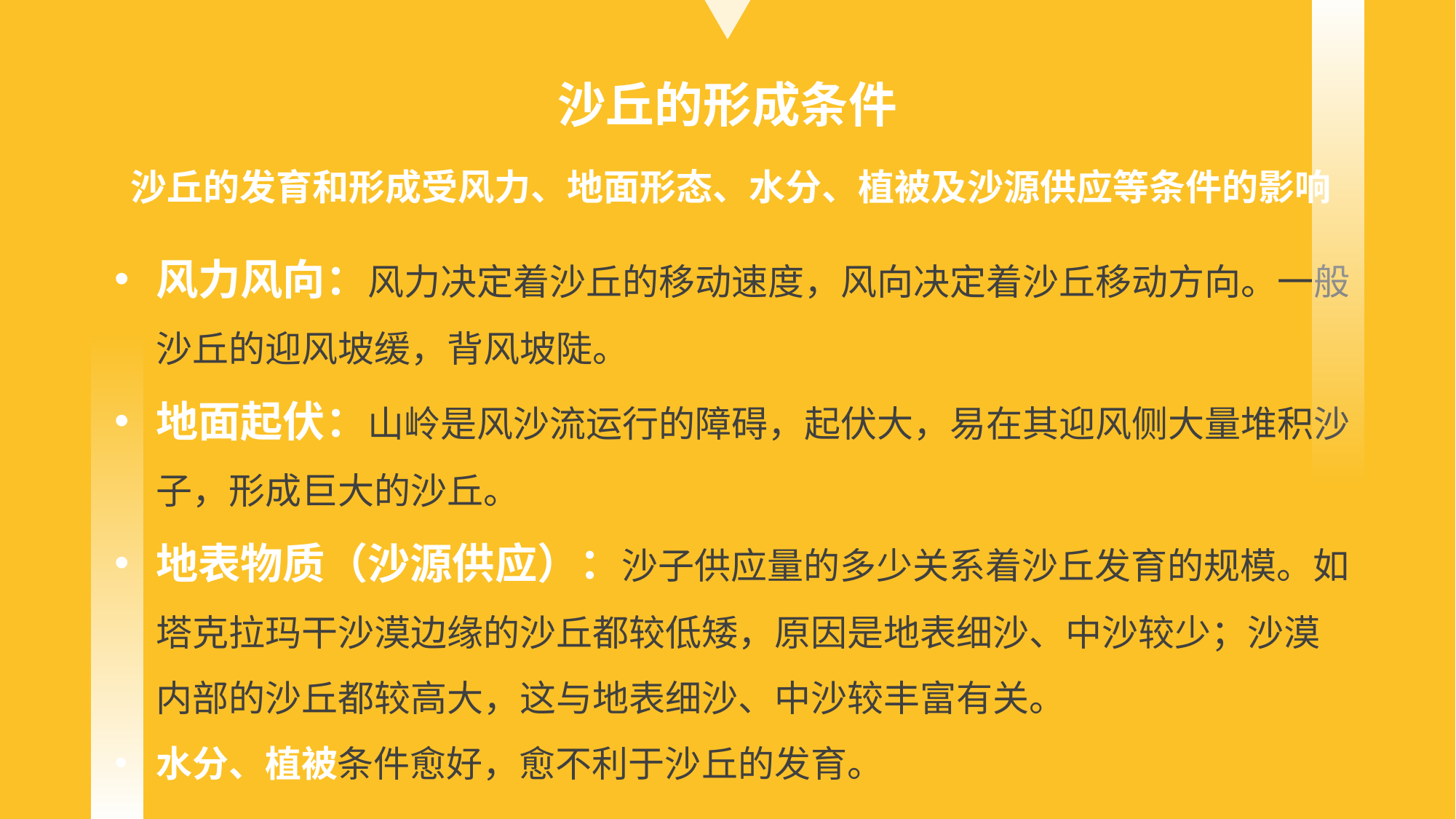

沙丘的形成条件
沙丘的发育和形成受风力、地面形态、水分、植被及沙源供应等条件的影响

风力风向：风力决定着沙丘的移动速度，风向决定着沙丘移动方向。一般沙丘的迎风坡缓，背风坡陡。
地面起伏：山岭是风沙流运行的障碍，起伏大，易在其迎风侧大量堆积沙子，形成巨大的沙丘。
地表物质（沙源供应）：沙子供应量的多少关系着沙丘发育的规模。如塔克拉玛干沙漠边缘的沙丘都较低矮，原因是地表细沙、中沙较少；沙漠内部的沙丘都较高大，这与地表细沙、中沙较丰富有关。
水分、植被条件愈好，愈不利于沙丘的发育。